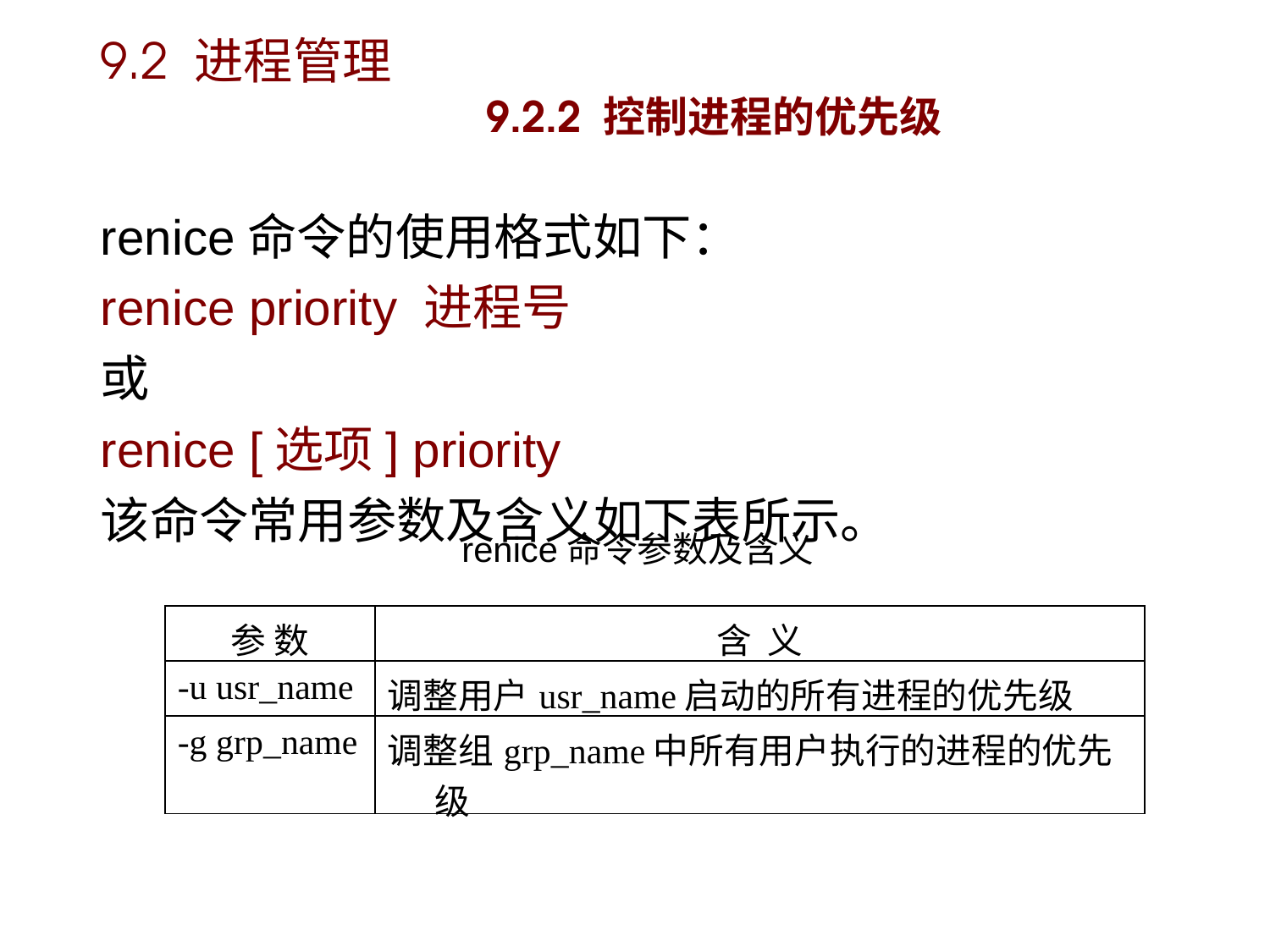

# 9.2 进程管理 9.2.2 控制进程的优先级
renice命令的使用格式如下：
renice priority 进程号
或
renice [选项] priority
该命令常用参数及含义如下表所示。
renice命令参数及含义
| 参 数 | 含 义 |
| --- | --- |
| -u usr\_name | 调整用户usr\_name启动的所有进程的优先级 |
| -g grp\_name | 调整组grp\_name中所有用户执行的进程的优先级 |